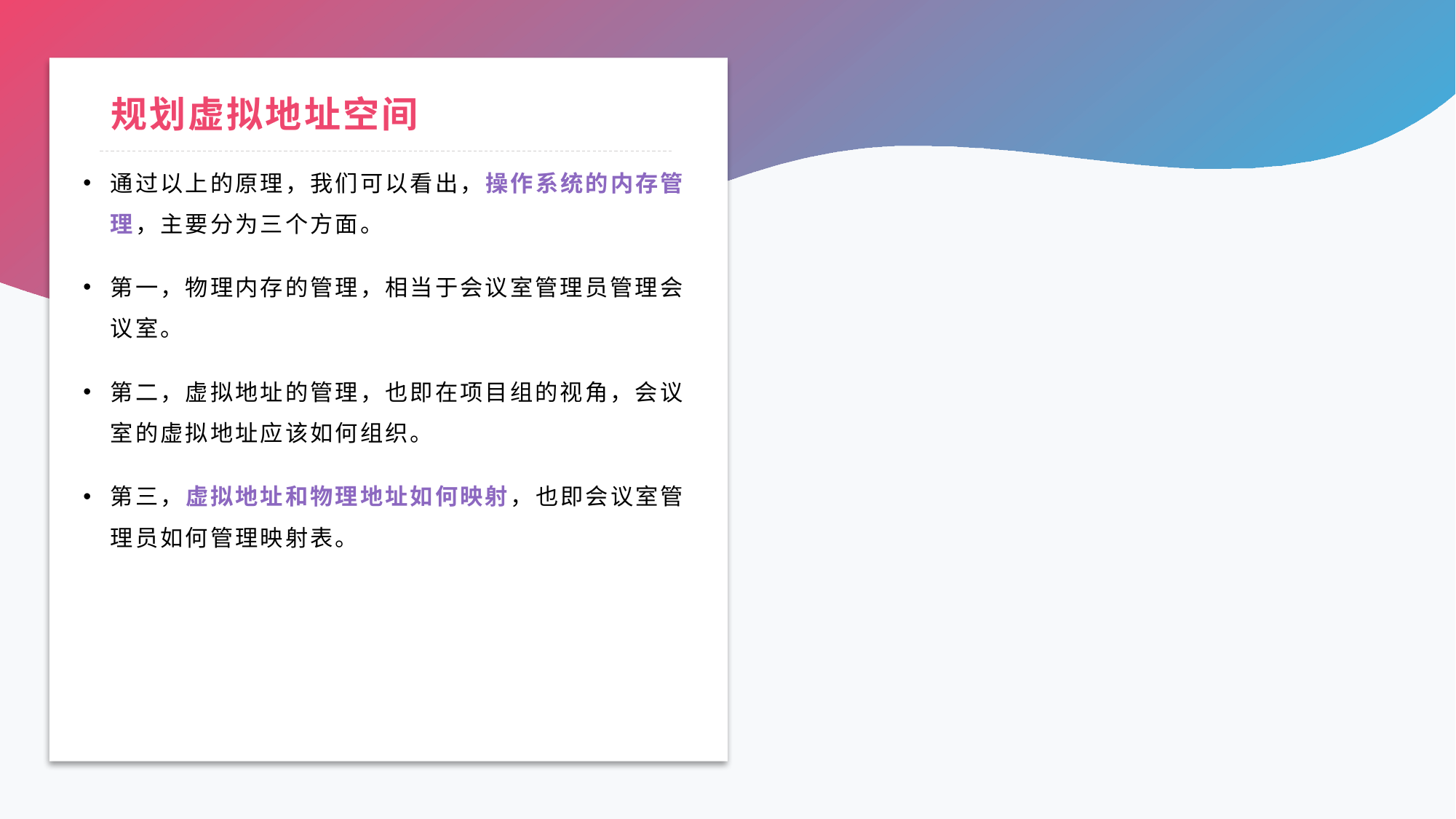

# 规划虚拟地址空间
通过以上的原理，我们可以看出，操作系统的内存管理，主要分为三个方面。
第一，物理内存的管理，相当于会议室管理员管理会议室。
第二，虚拟地址的管理，也即在项目组的视角，会议室的虚拟地址应该如何组织。
第三，虚拟地址和物理地址如何映射，也即会议室管理员如何管理映射表。